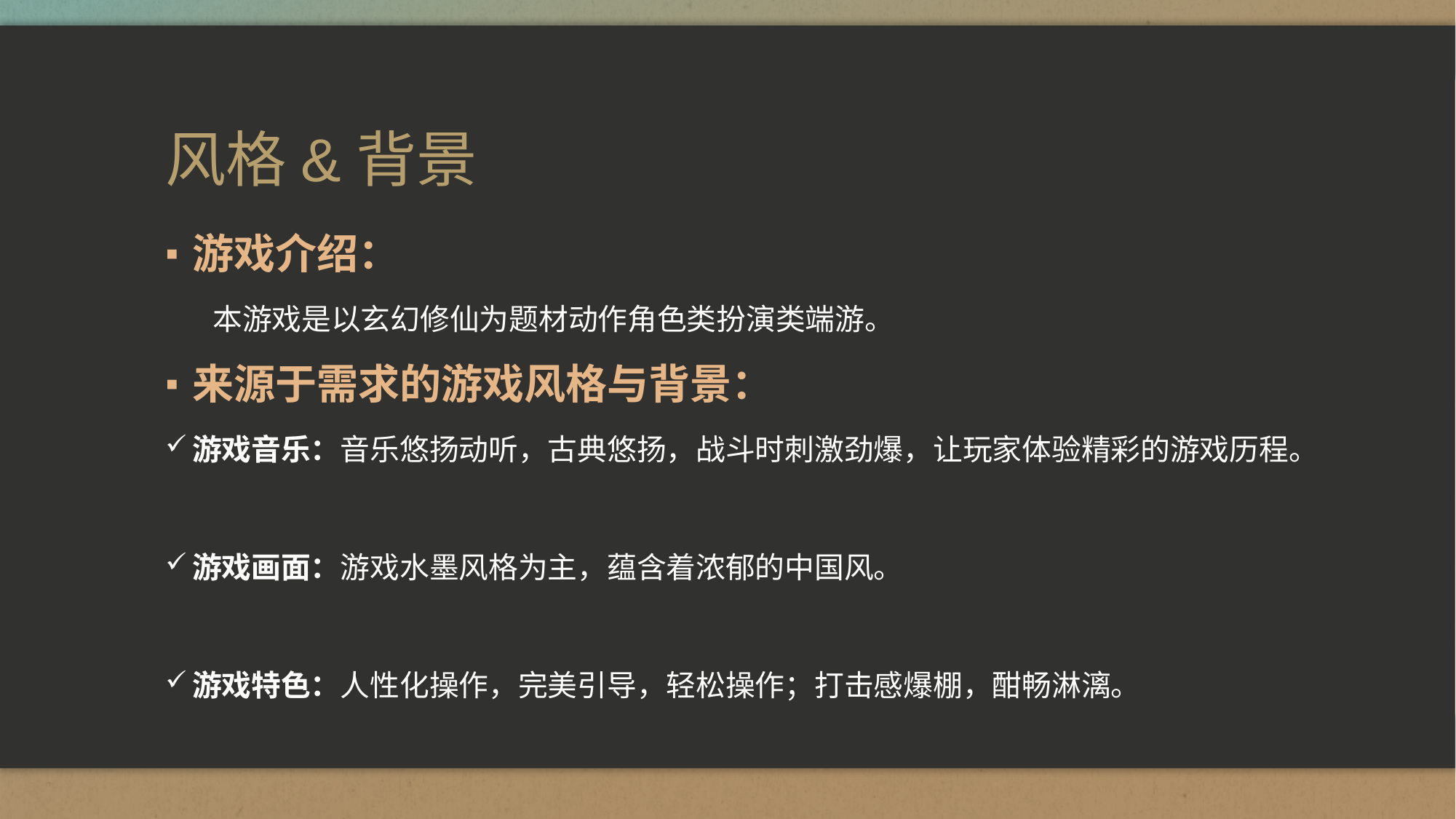

# 风格&背景
游戏介绍：
      本游戏是以玄幻修仙为题材动作角色类扮演类端游。
来源于需求的游戏风格与背景：
游戏音乐：音乐悠扬动听，古典悠扬，战斗时刺激劲爆，让玩家体验精彩的游戏历程。

游戏画面：游戏水墨风格为主，蕴含着浓郁的中国风。

游戏特色：人性化操作，完美引导，轻松操作；打击感爆棚，酣畅淋漓。